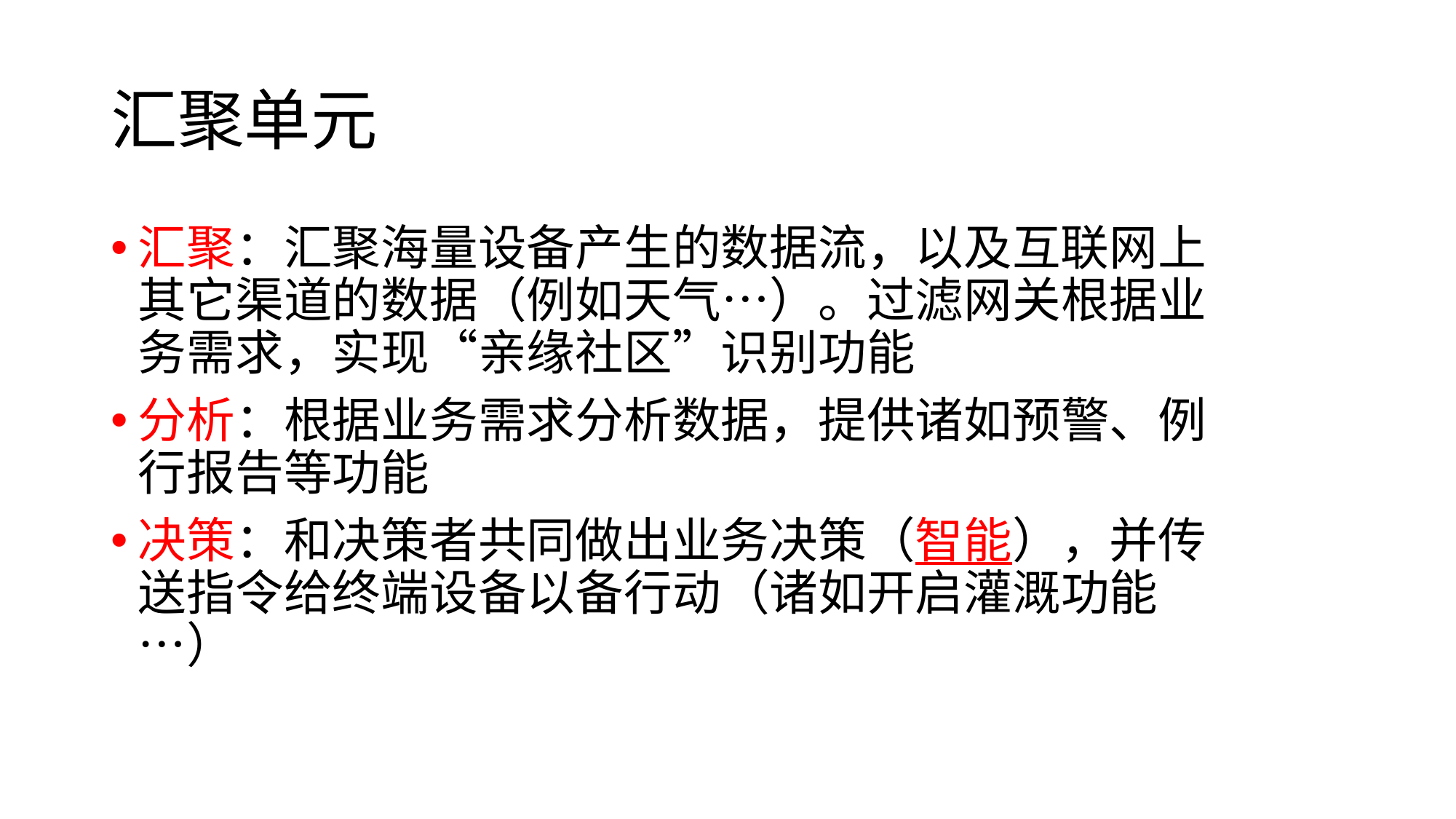

# 汇聚单元
汇聚：汇聚海量设备产生的数据流，以及互联网上其它渠道的数据（例如天气…）。过滤网关根据业务需求，实现“亲缘社区”识别功能
分析：根据业务需求分析数据，提供诸如预警、例行报告等功能
决策：和决策者共同做出业务决策（智能），并传送指令给终端设备以备行动（诸如开启灌溉功能…）